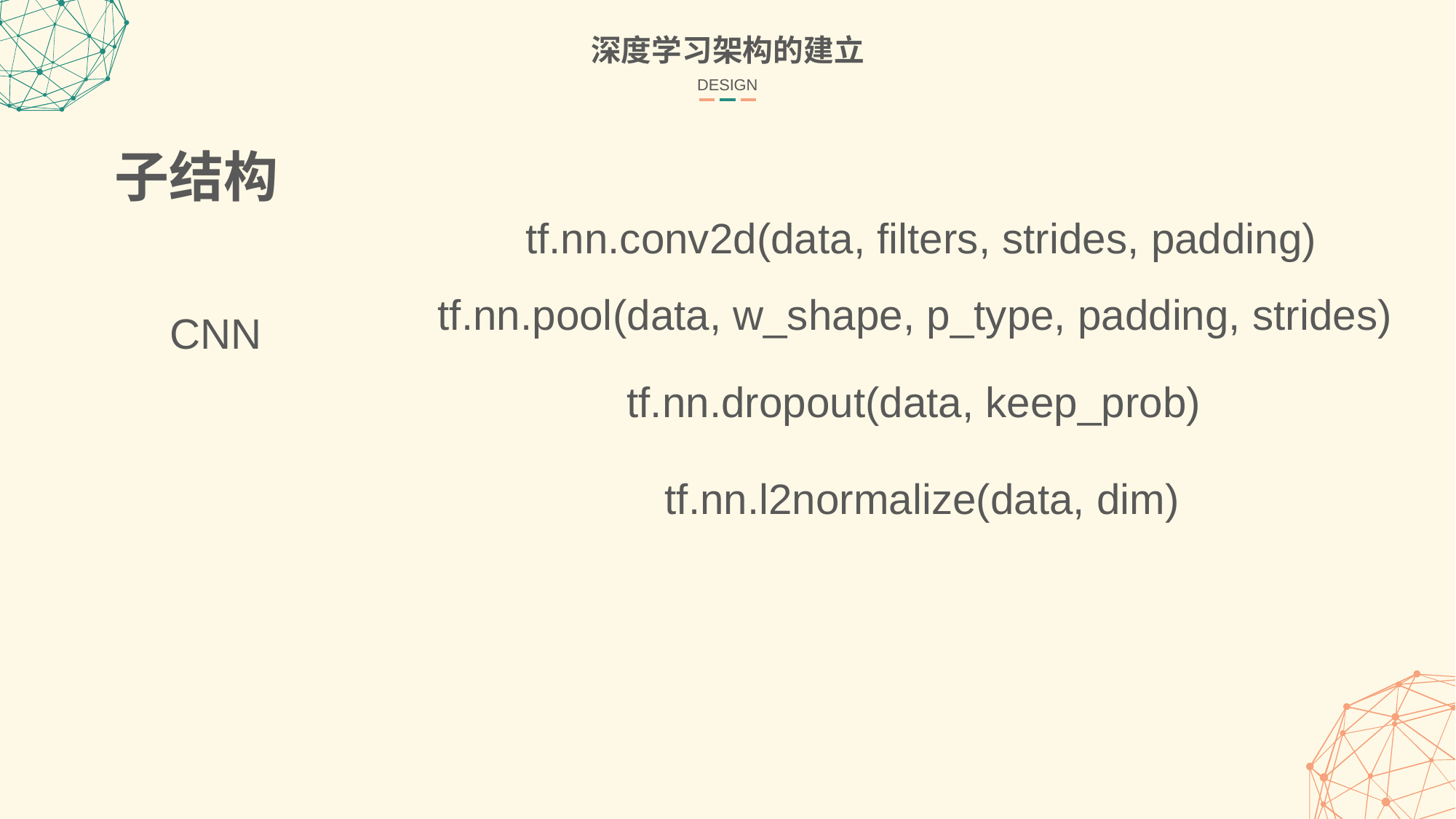

深度学习架构的建立
DESIGN
子结构
tf.nn.conv2d(data, filters, strides, padding)
tf.nn.pool(data, w_shape, p_type, padding, strides)
CNN
tf.nn.dropout(data, keep_prob)
tf.nn.l2normalize(data, dim)